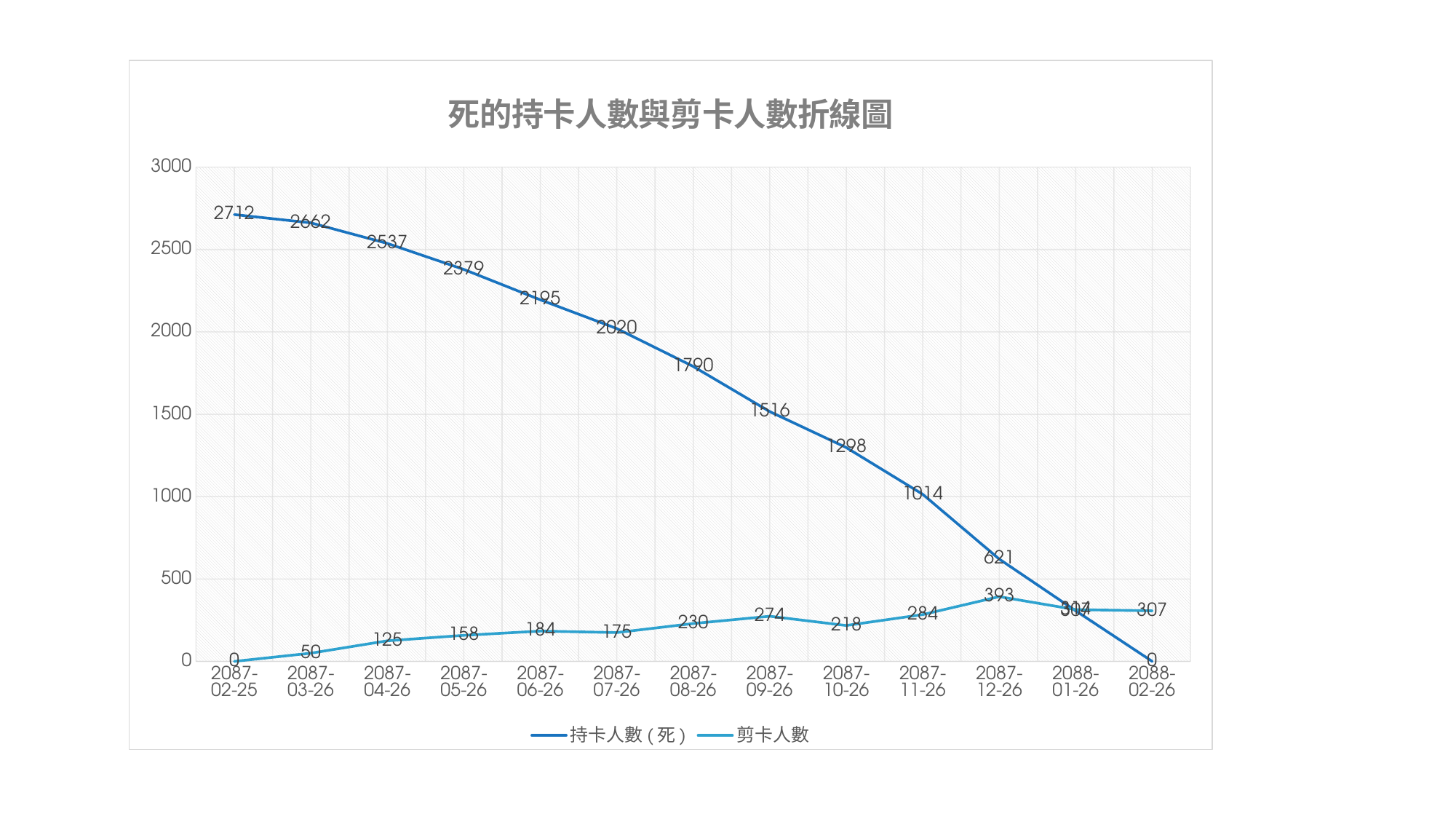

### Chart: 死的持卡人數與剪卡人數折線圖

| Category | 持卡人數(死) | 剪卡人數 |
|---|---|---|
| 2087-02-25 | 2712.0 | 0.0 |
| 2087-03-26 | 2662.0 | 50.0 |
| 2087-04-26 | 2537.0 | 125.0 |
| 2087-05-26 | 2379.0 | 158.0 |
| 2087-06-26 | 2195.0 | 184.0 |
| 2087-07-26 | 2020.0 | 175.0 |
| 2087-08-26 | 1790.0 | 230.0 |
| 2087-09-26 | 1516.0 | 274.0 |
| 2087-10-26 | 1298.0 | 218.0 |
| 2087-11-26 | 1014.0 | 284.0 |
| 2087-12-26 | 621.0 | 393.0 |
| 2088-01-26 | 307.0 | 314.0 |
| 2088-02-26 | 0.0 | 307.0 |